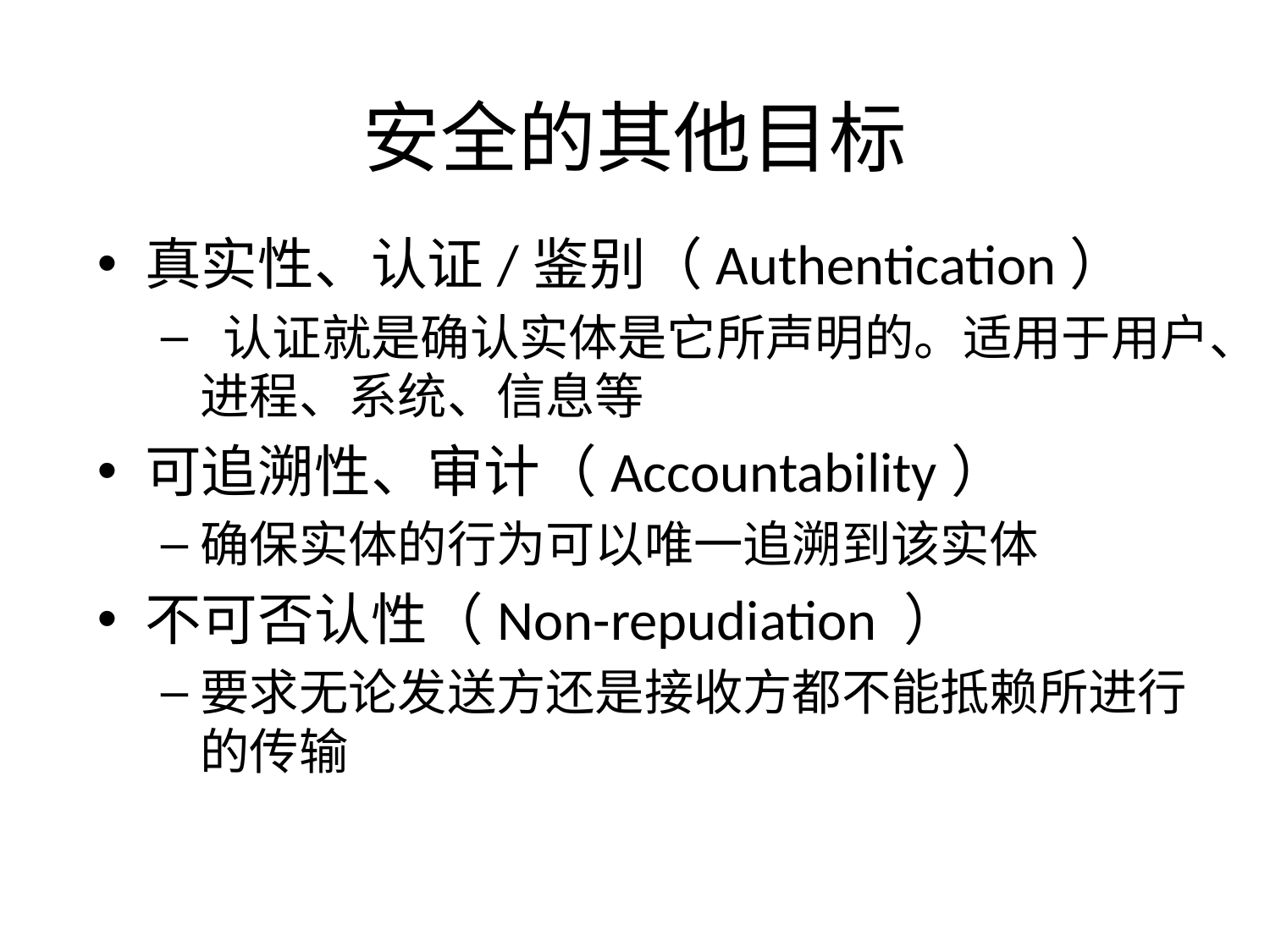

# 安全的其他目标
真实性、认证/鉴别（Authentication）
 认证就是确认实体是它所声明的。适用于用户、进程、系统、信息等
可追溯性、审计（Accountability）
确保实体的行为可以唯一追溯到该实体
不可否认性（Non-repudiation ）
要求无论发送方还是接收方都不能抵赖所进行的传输

8